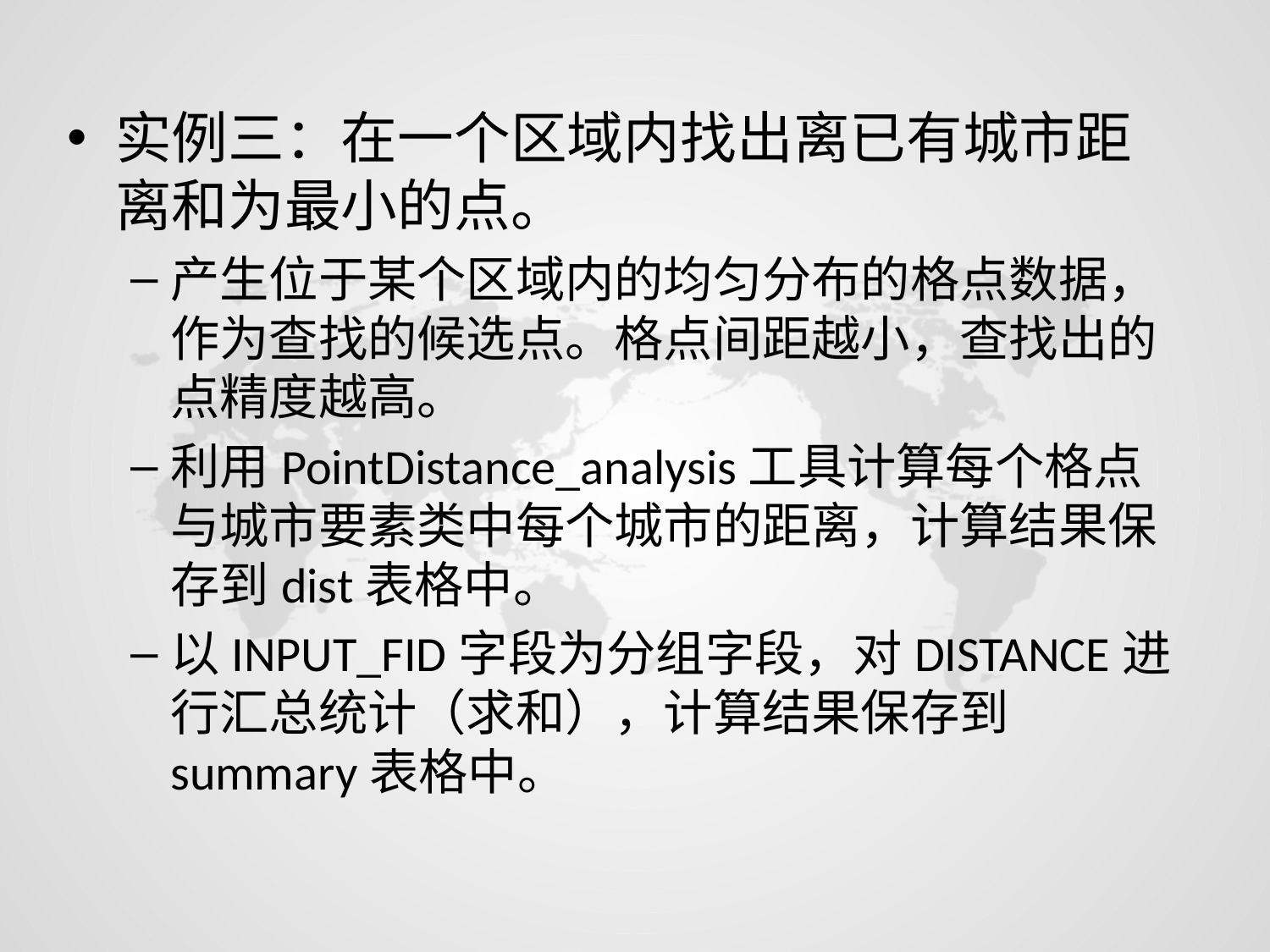

实例三：在一个区域内找出离已有城市距离和为最小的点。
产生位于某个区域内的均匀分布的格点数据，作为查找的候选点。格点间距越小，查找出的点精度越高。
利用PointDistance_analysis工具计算每个格点与城市要素类中每个城市的距离，计算结果保存到dist表格中。
以INPUT_FID字段为分组字段，对DISTANCE进行汇总统计（求和），计算结果保存到summary表格中。